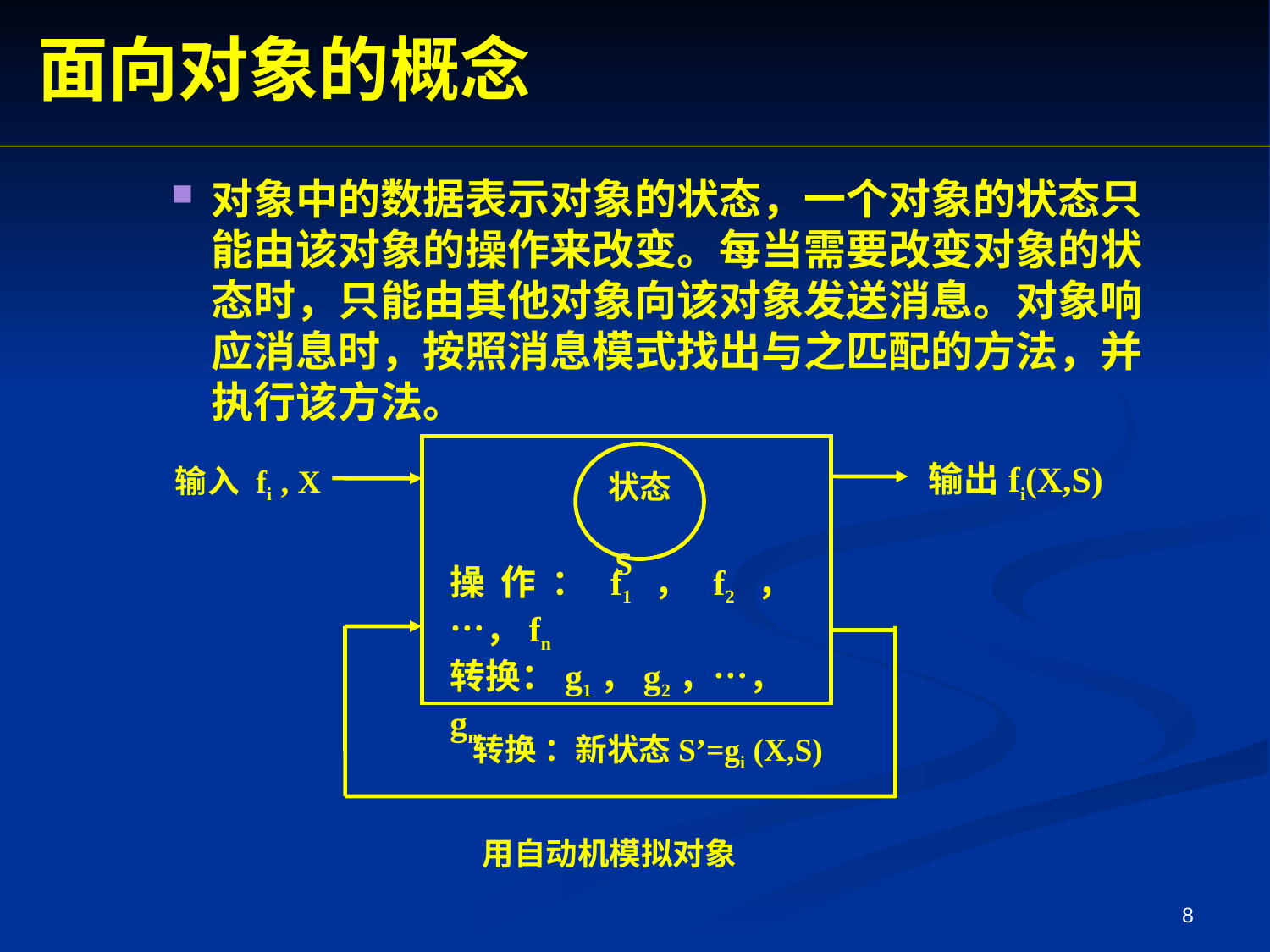

面向对象的概念

对象中的数据表示对象的状态，一个对象的状态只能由该对象的操作来改变。每当需要改变对象的状态时，只能由其他对象向该对象发送消息。对象响应消息时，按照消息模式找出与之匹配的方法，并执行该方法。

状态
 S
输出fi(X,S)

输入 fi , X

操作：f1，f2，…，fn
转换：g1，g2，…，gn

转换 ：新状态S’=gi (X,S)

用自动机模拟对象
8